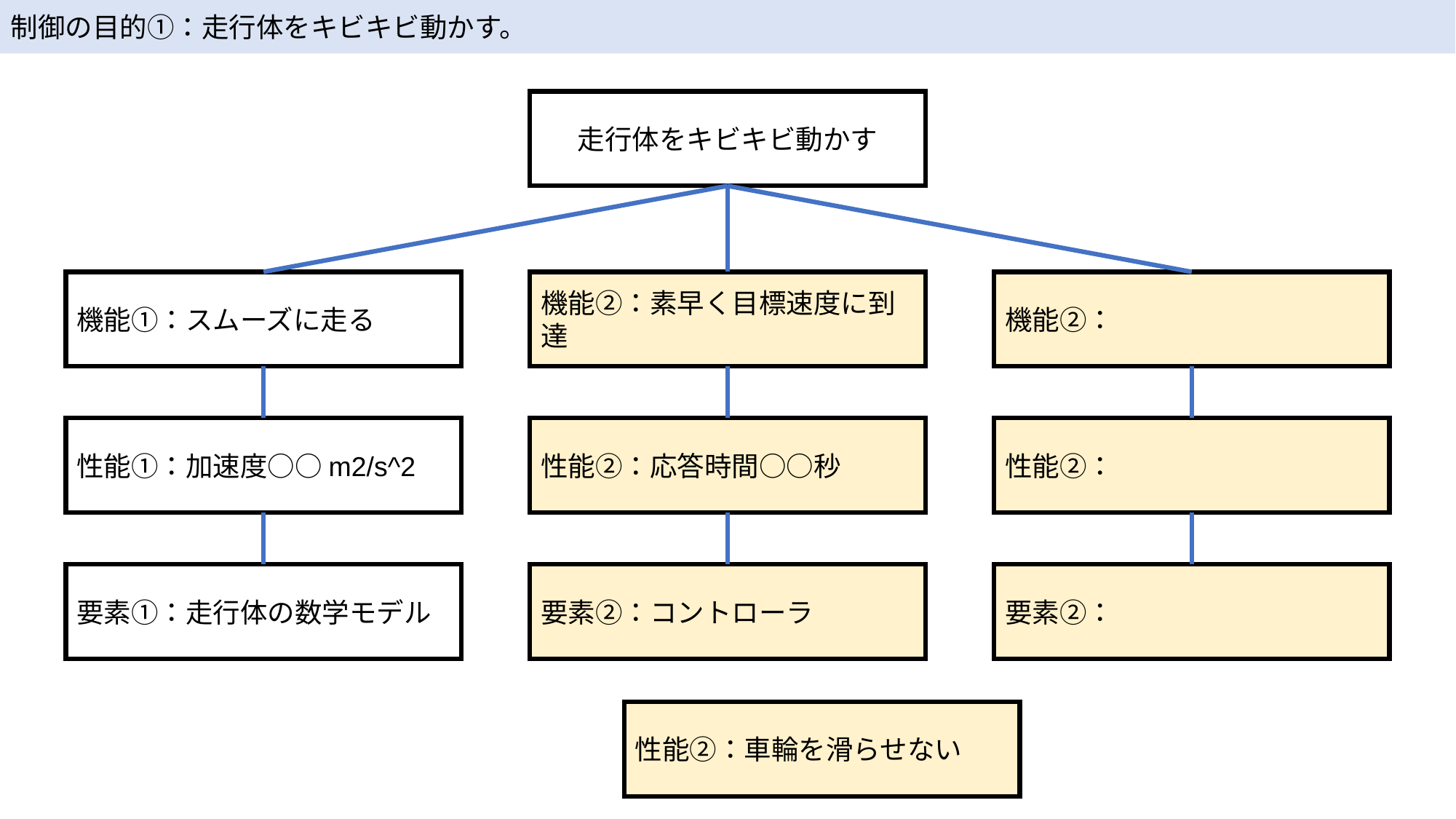

制御の目的①：走行体をキビキビ動かす。
走行体をキビキビ動かす
機能①：スムーズに走る
機能②：素早く目標速度に到達
機能②：
性能①：加速度○○m2/s^2
性能②：応答時間○○秒
性能②：
要素①：走行体の数学モデル
要素②：コントローラ
要素②：
性能②：車輪を滑らせない